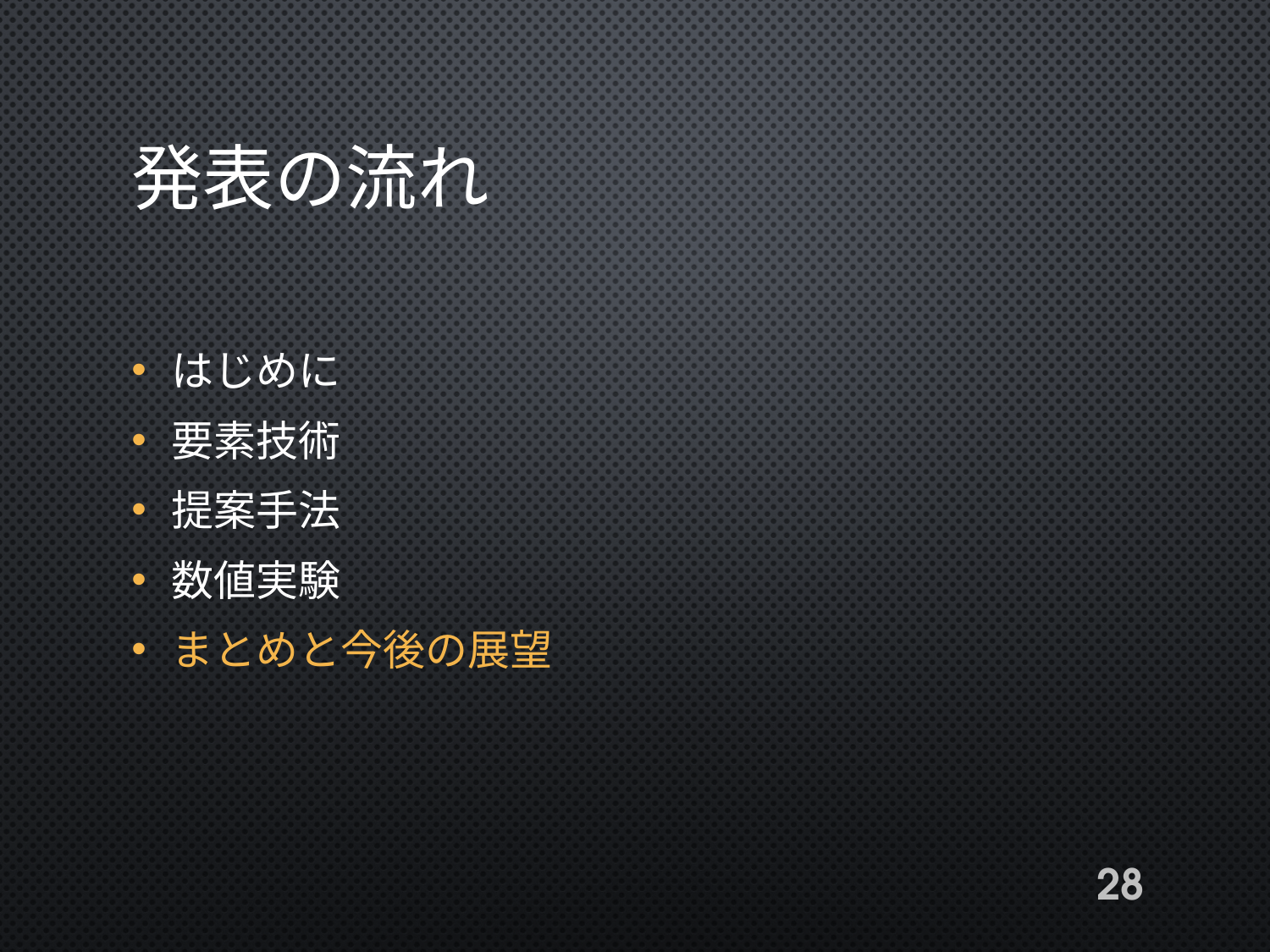

# 発表の流れ
はじめに
要素技術
提案手法
数値実験
まとめと今後の展望
28